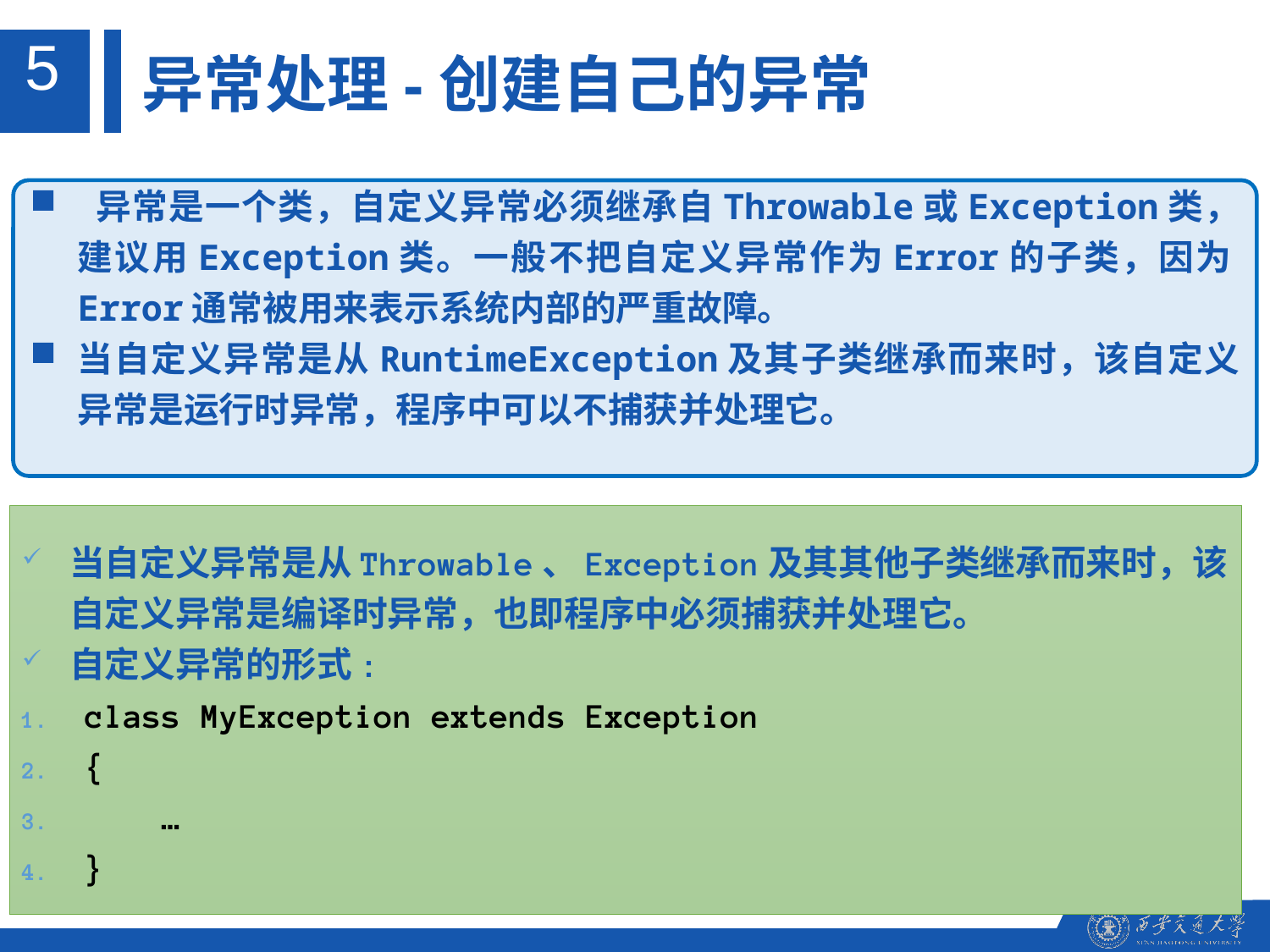

5
异常处理-创建自己的异常
 异常是一个类，自定义异常必须继承自Throwable或Exception类，建议用Exception类。一般不把自定义异常作为Error的子类，因为Error通常被用来表示系统内部的严重故障。
当自定义异常是从RuntimeException及其子类继承而来时，该自定义异常是运行时异常，程序中可以不捕获并处理它。

当自定义异常是从Throwable、Exception及其其他子类继承而来时，该自定义异常是编译时异常，也即程序中必须捕获并处理它。
自定义异常的形式:
class MyException extends Exception
{
    …
}